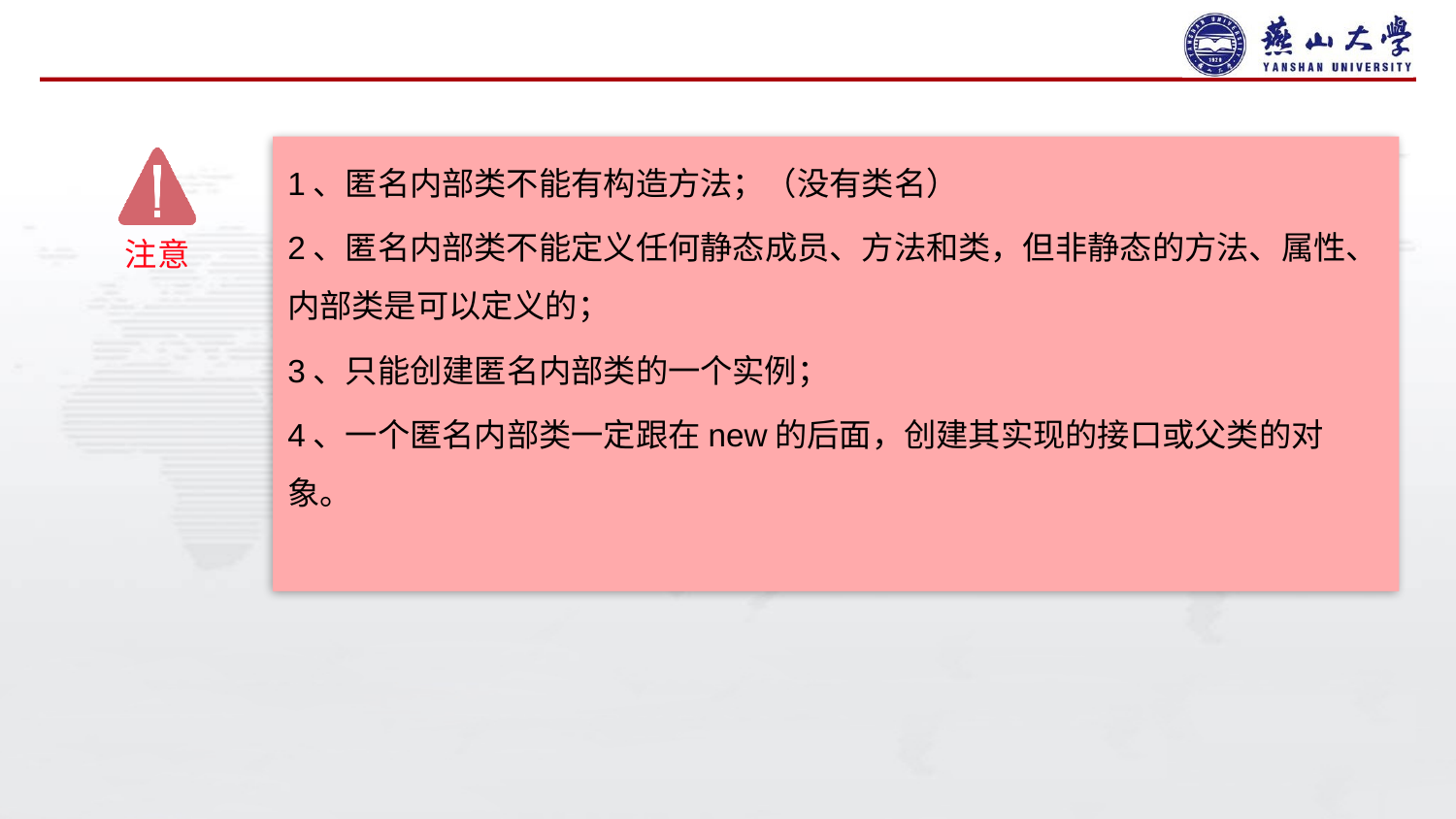

#
1、匿名内部类不能有构造方法；（没有类名）
2、匿名内部类不能定义任何静态成员、方法和类，但非静态的方法、属性、内部类是可以定义的；
3、只能创建匿名内部类的一个实例；
4、一个匿名内部类一定跟在new的后面，创建其实现的接口或父类的对象。